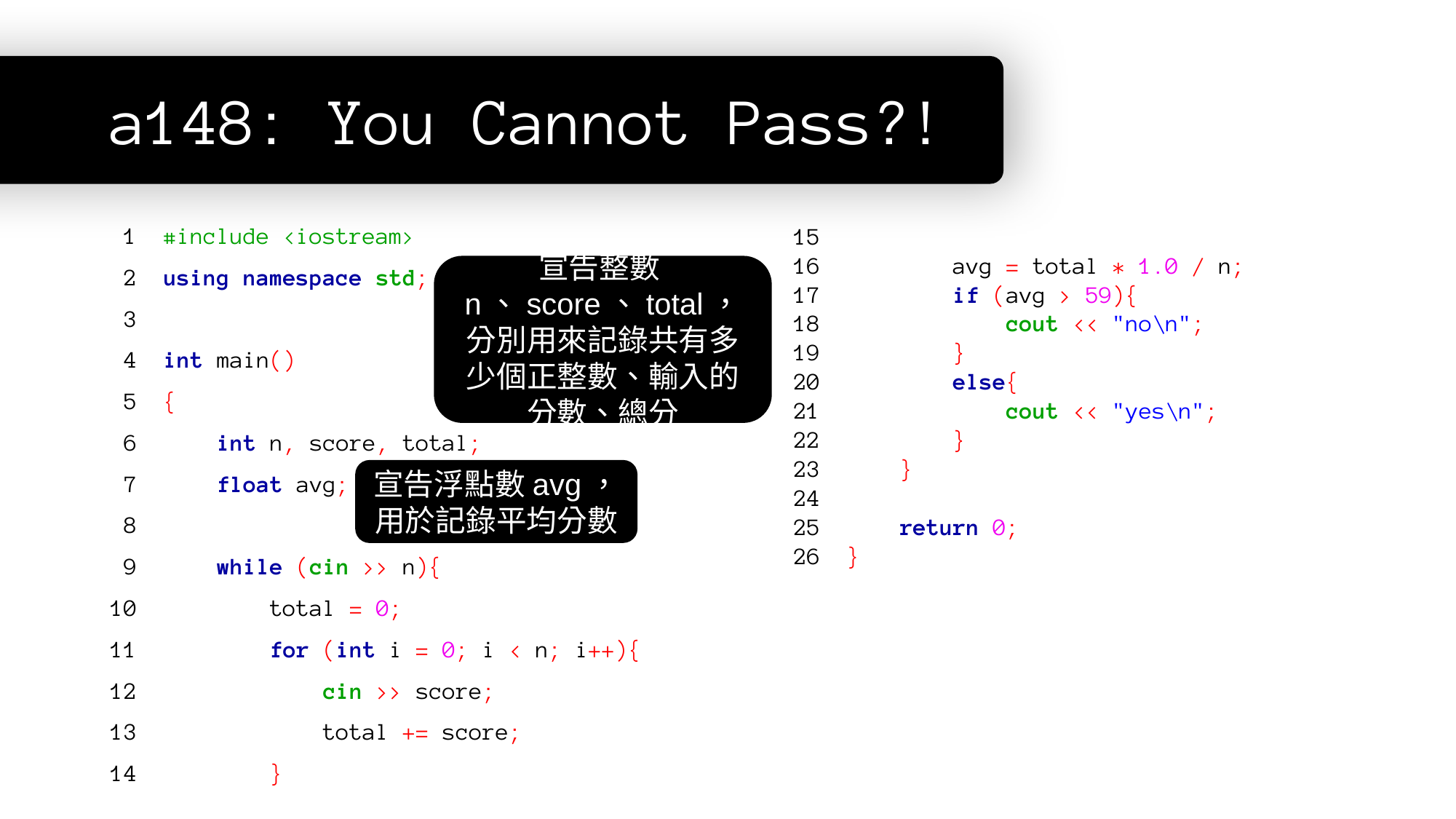

# a148: You Cannot Pass?!

15
16          avg = total * 1.0 / n;
17          if (avg > 59){
18              cout << "no\n";
19          }
20          else{
21              cout << "yes\n";
22          }
23      }
24
25      return 0;
26  }
 1  #include <iostream>
 2  using namespace std;
 3
 4  int main()
 5  {
 6      int n, score, total;
 7      float avg;
 8
 9      while (cin >> n){
10          total = 0;
11          for (int i = 0; i < n; i++){
12              cin >> score;
13              total += score;
14          }

宣告整數n、score、total，分別用來記錄共有多少個正整數、輸入的分數、總分
宣告浮點數avg，用於記錄平均分數